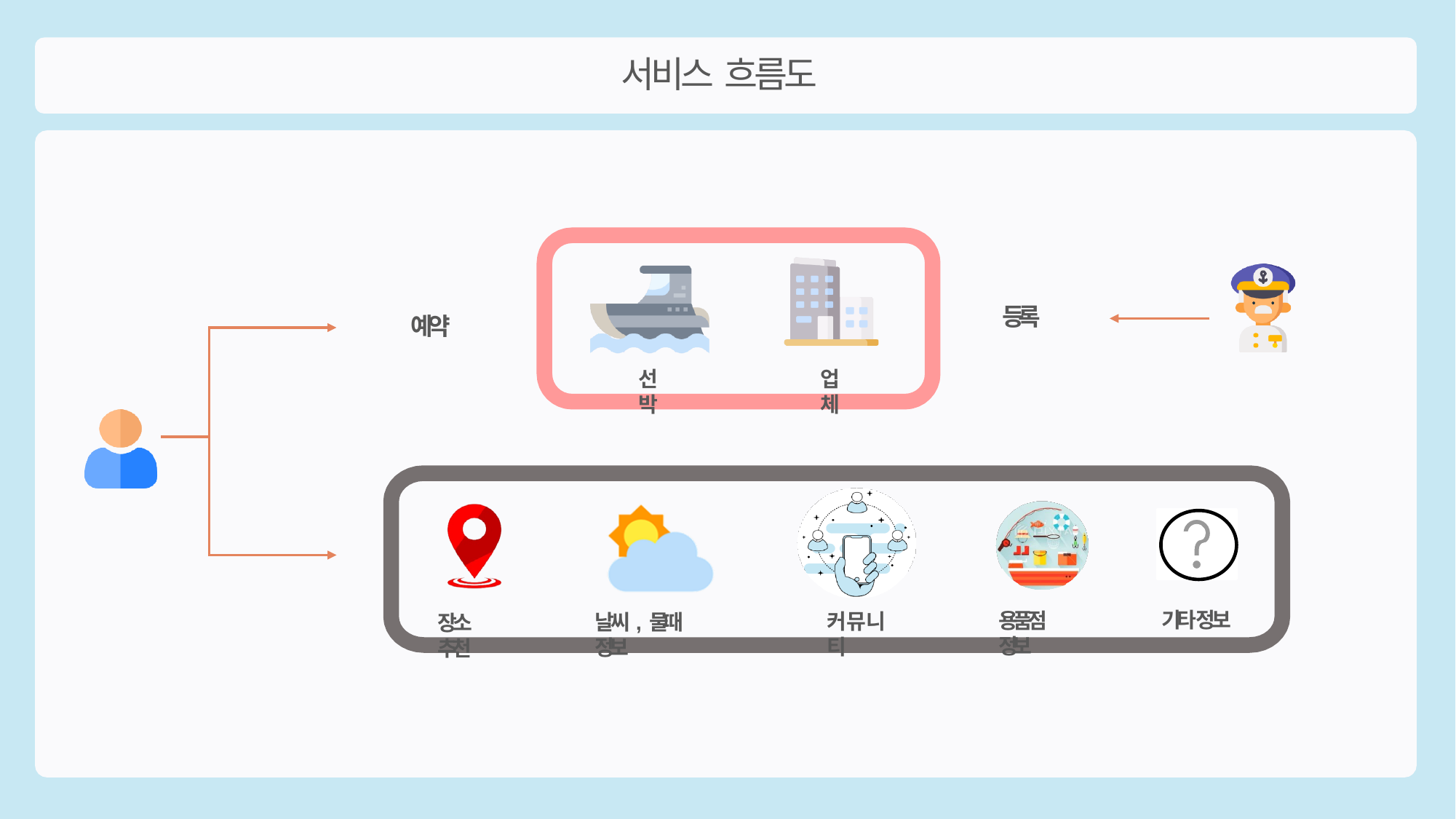

# 서비스 흐름도

선박
업체

등록
예약

용품점 정보
커뮤니티
날씨, 물때 정보
장소 추천

기타 정보